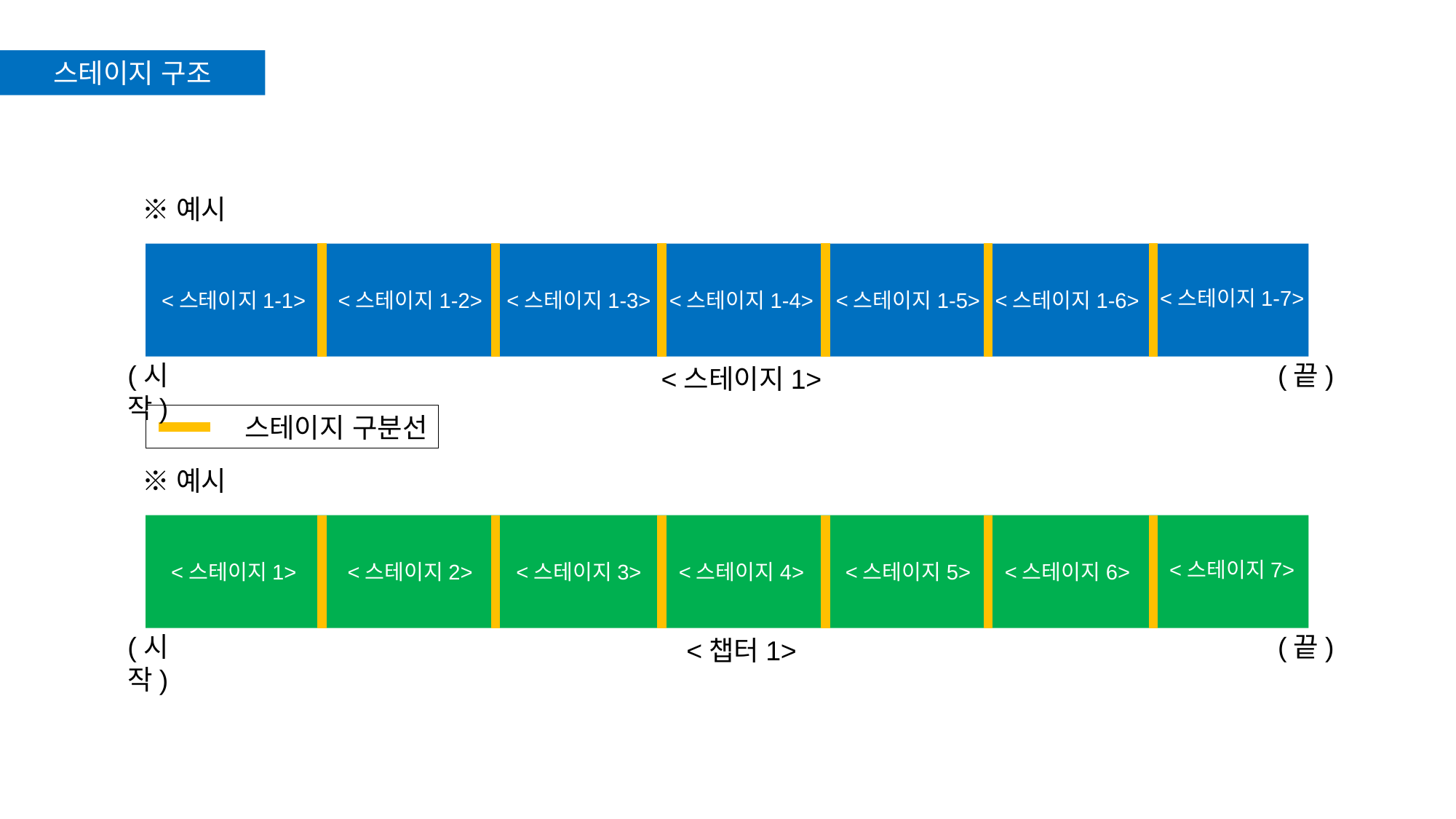

스테이지 구조
※예시

<스테이지1-7>
<스테이지1-6>
<스테이지1-5>
<스테이지1-4>
<스테이지1-1>
<스테이지1-2>
<스테이지1-3>
(시작)
(끝)
<스테이지1>
스테이지 구분선
※예시

<스테이지7>
<스테이지6>
<스테이지5>
<스테이지4>
<스테이지1>
<스테이지2>
<스테이지3>
(시작)
(끝)
<챕터1>